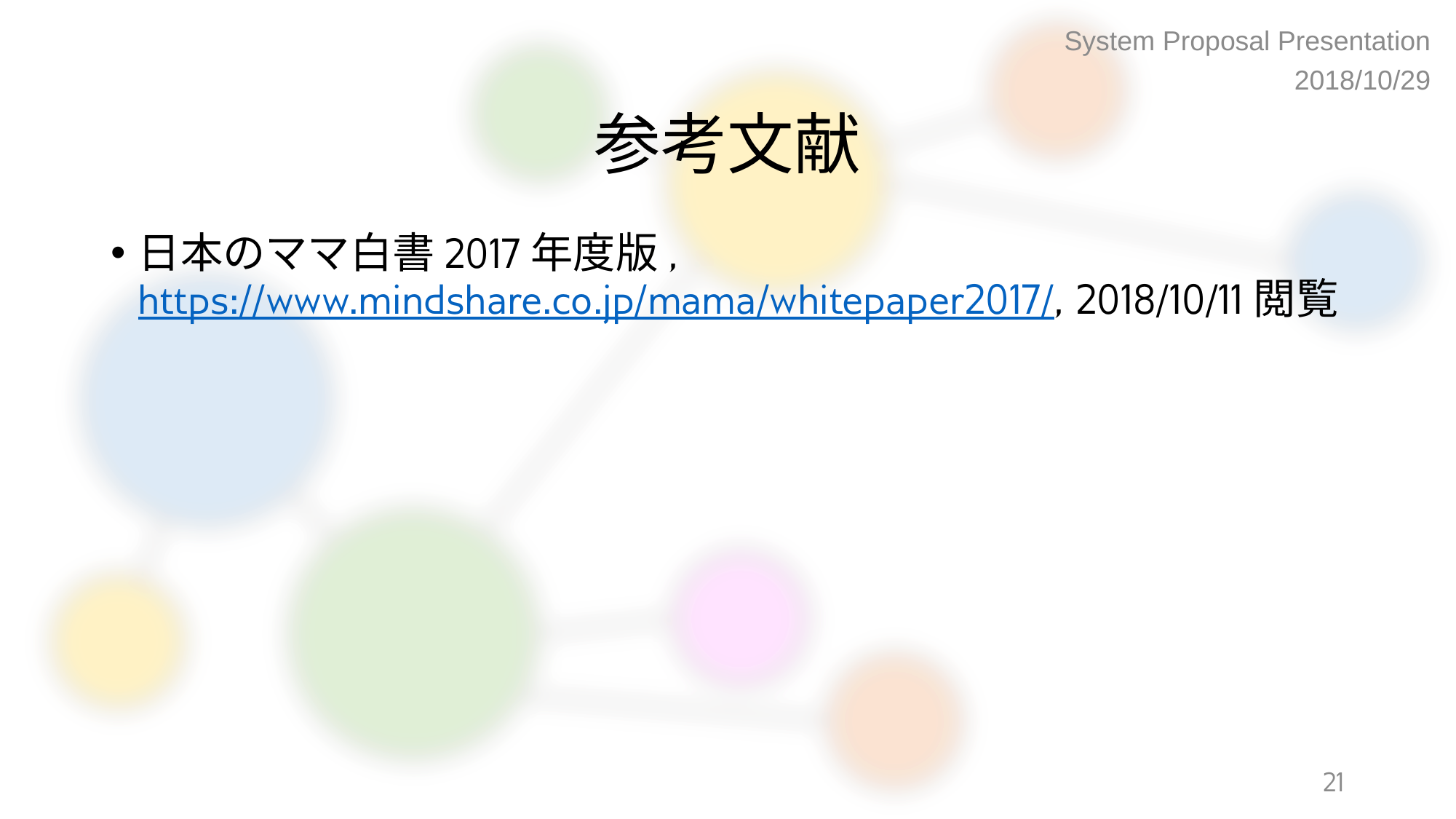

System Proposal Presentation
2018/10/29
# 参考文献
日本のママ白書2017年度版, https://www.mindshare.co.jp/mama/whitepaper2017/, 2018/10/11閲覧

21